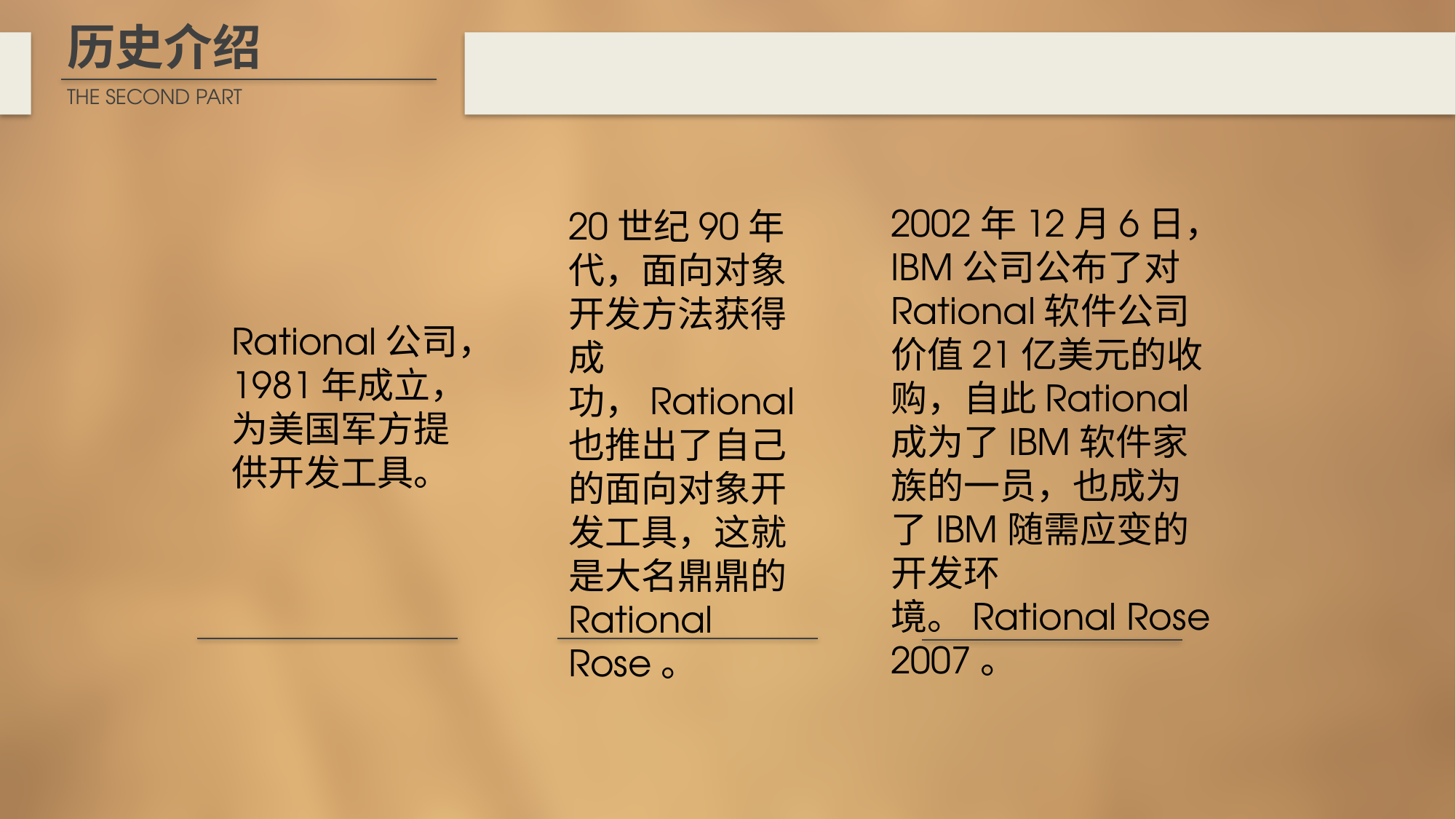

历史介绍
THE SECOND PART
2002年12月6日，IBM公司公布了对Rational软件公司价值21亿美元的收购，自此Rational成为了IBM软件家族的一员，也成为了IBM随需应变的开发环境。Rational Rose 2007。

20世纪90年代，面向对象开发方法获得成功，Rational也推出了自己的面向对象开发工具，这就是大名鼎鼎的Rational Rose。

Rational公司，1981年成立，为美国军方提供开发工具。